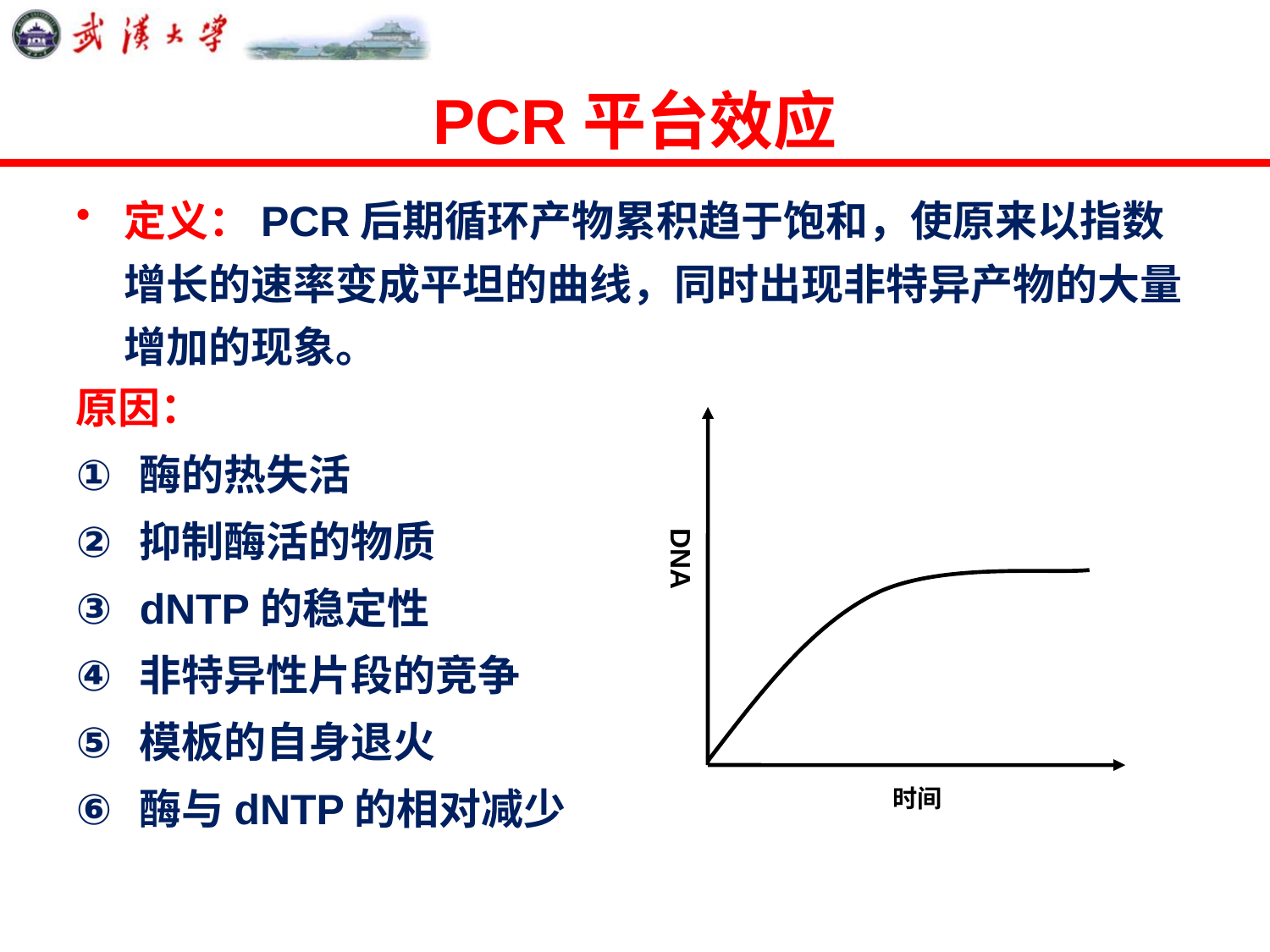

# PCR平台效应
定义：PCR后期循环产物累积趋于饱和，使原来以指数增长的速率变成平坦的曲线，同时出现非特异产物的大量增加的现象。

原因：
酶的热失活
抑制酶活的物质
dNTP的稳定性
非特异性片段的竞争
模板的自身退火
酶与dNTP的相对减少

DNA
时间